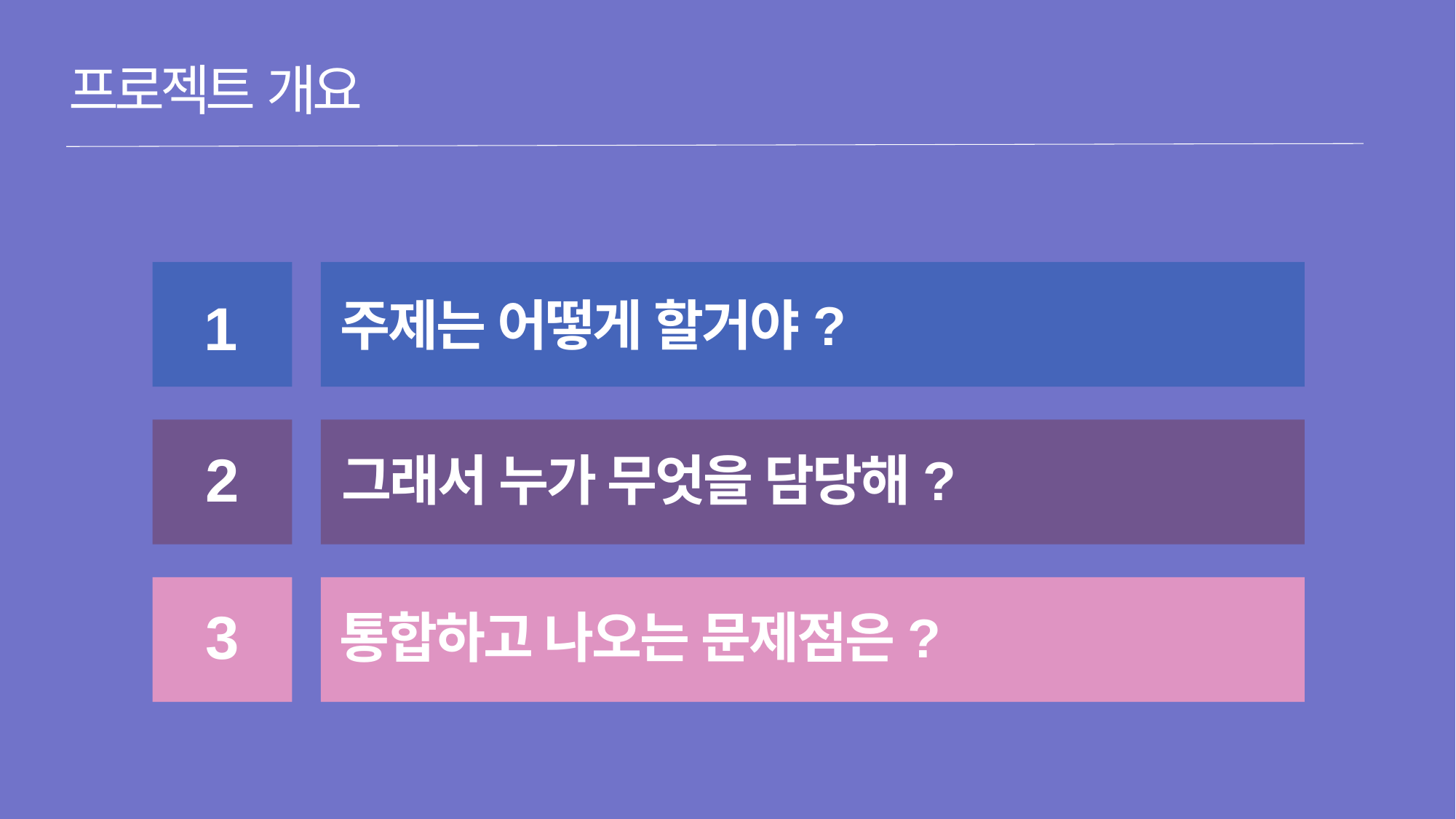

프로젝트 개요

1
주제는 어떻게 할거야?

2
그래서 누가 무엇을 담당해?

3
통합하고 나오는 문제점은?